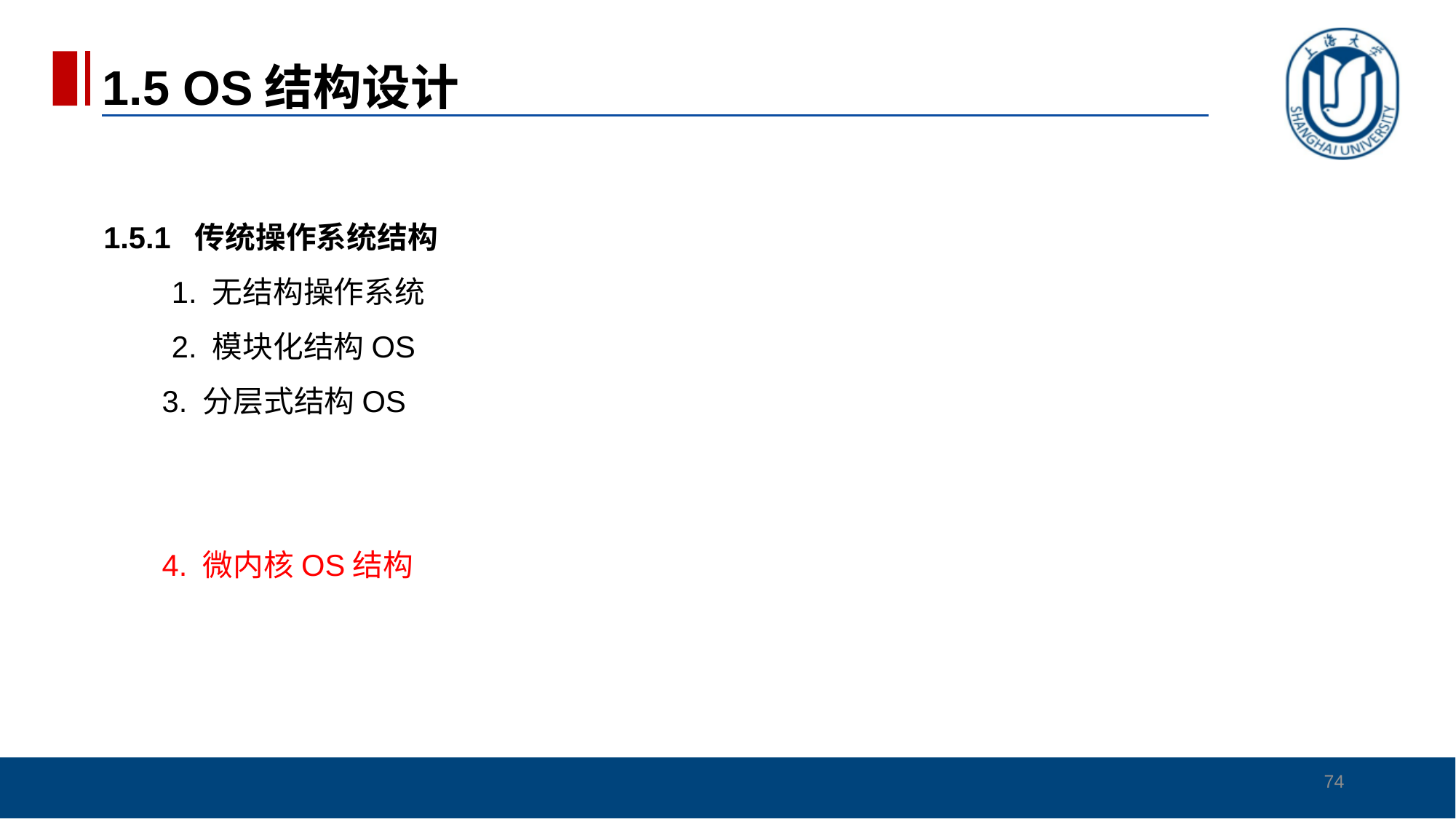

1.5 OS结构设计
# 1.5.1  传统操作系统结构 　　1. 无结构操作系统 　　2. 模块化结构OS 3. 分层式结构OS 4. 微内核OS结构
74